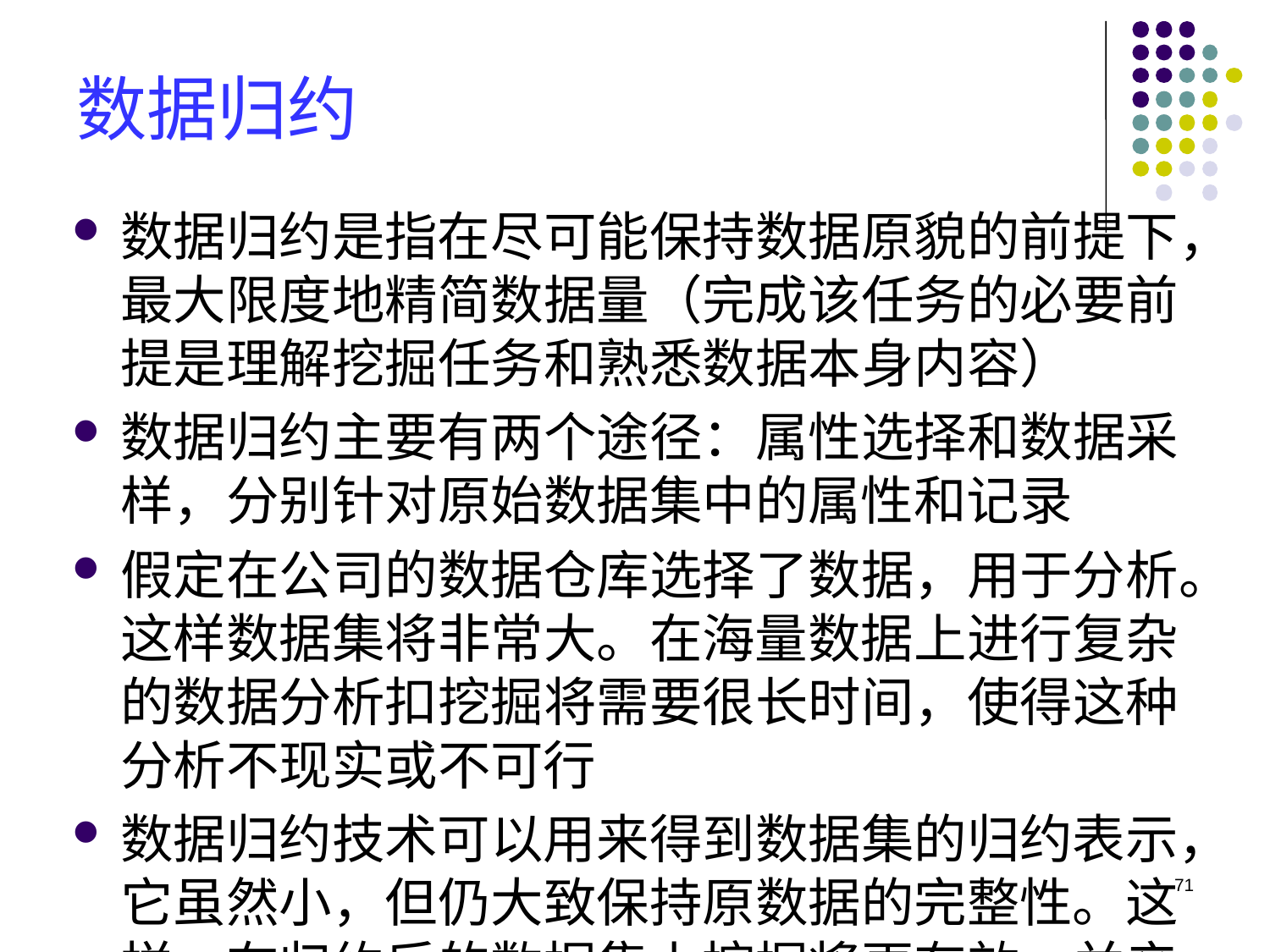

# 数据归约
数据归约是指在尽可能保持数据原貌的前提下，最大限度地精简数据量（完成该任务的必要前提是理解挖掘任务和熟悉数据本身内容）
数据归约主要有两个途径：属性选择和数据采样，分别针对原始数据集中的属性和记录
假定在公司的数据仓库选择了数据，用于分析。这样数据集将非常大。在海量数据上进行复杂的数据分析扣挖掘将需要很长时间，使得这种分析不现实或不可行
数据归约技术可以用来得到数据集的归约表示，它虽然小，但仍大致保持原数据的完整性。这样，在归约后的数据集上挖掘将更有效，并产生相同(或几乎相同)的分析结果
71